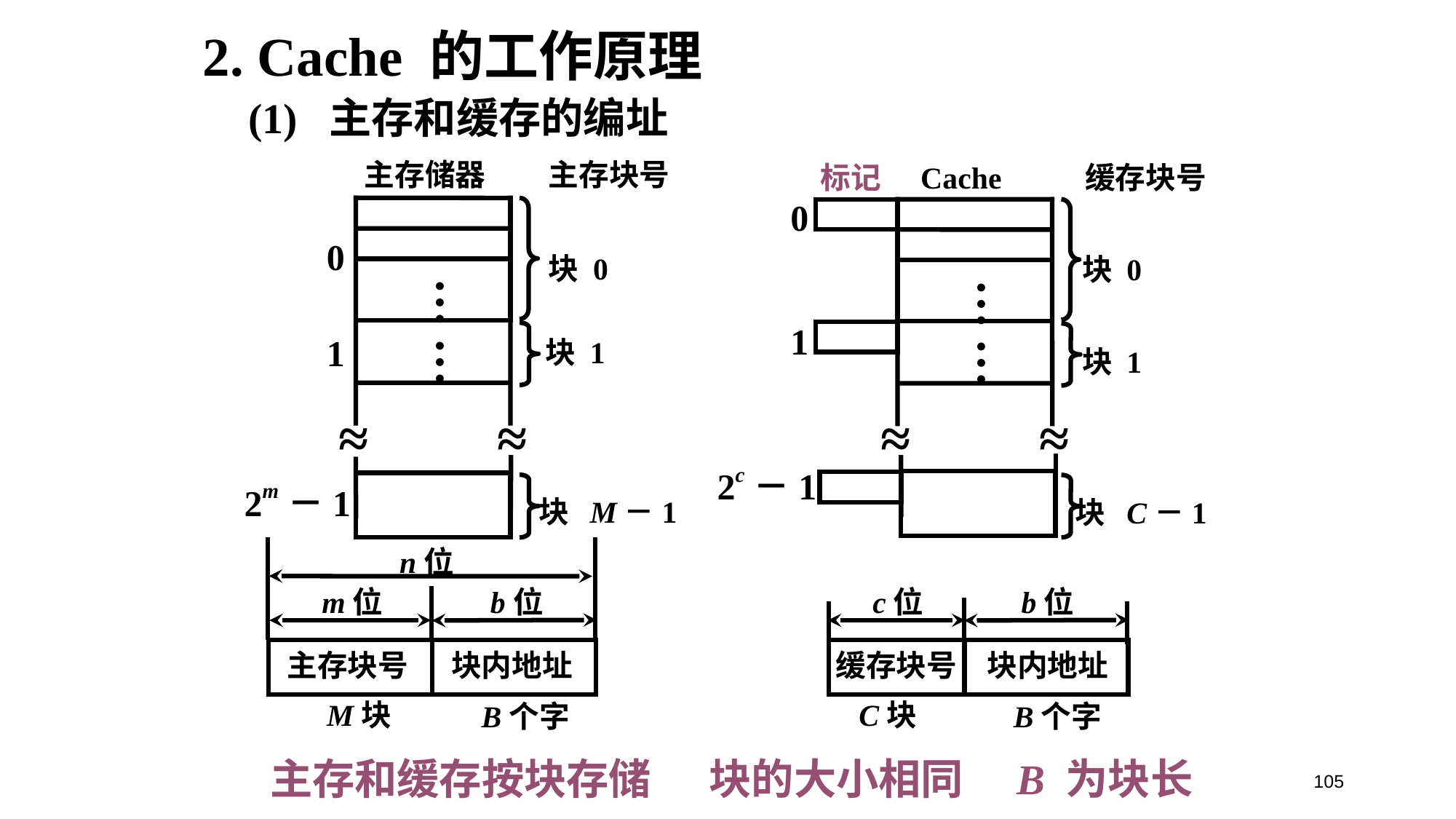

2. Cache 的工作原理
(1)  主存和缓存的编址
主存储器
主存块号

0
块 0

…

1
…
块 1

~
~
~
~

2m－1

块  M－1

n位

m位
b位

主存块号
块内地址
M块
B个字
标记
Cache
缓存块号
0

块 0

…
1

…
块 1

~
~
~
~

2c－1

块  C－1
c位
b位

缓存块号
块内地址
C块
B个字
主存和缓存按块存储      块的大小相同
B 为块长
105